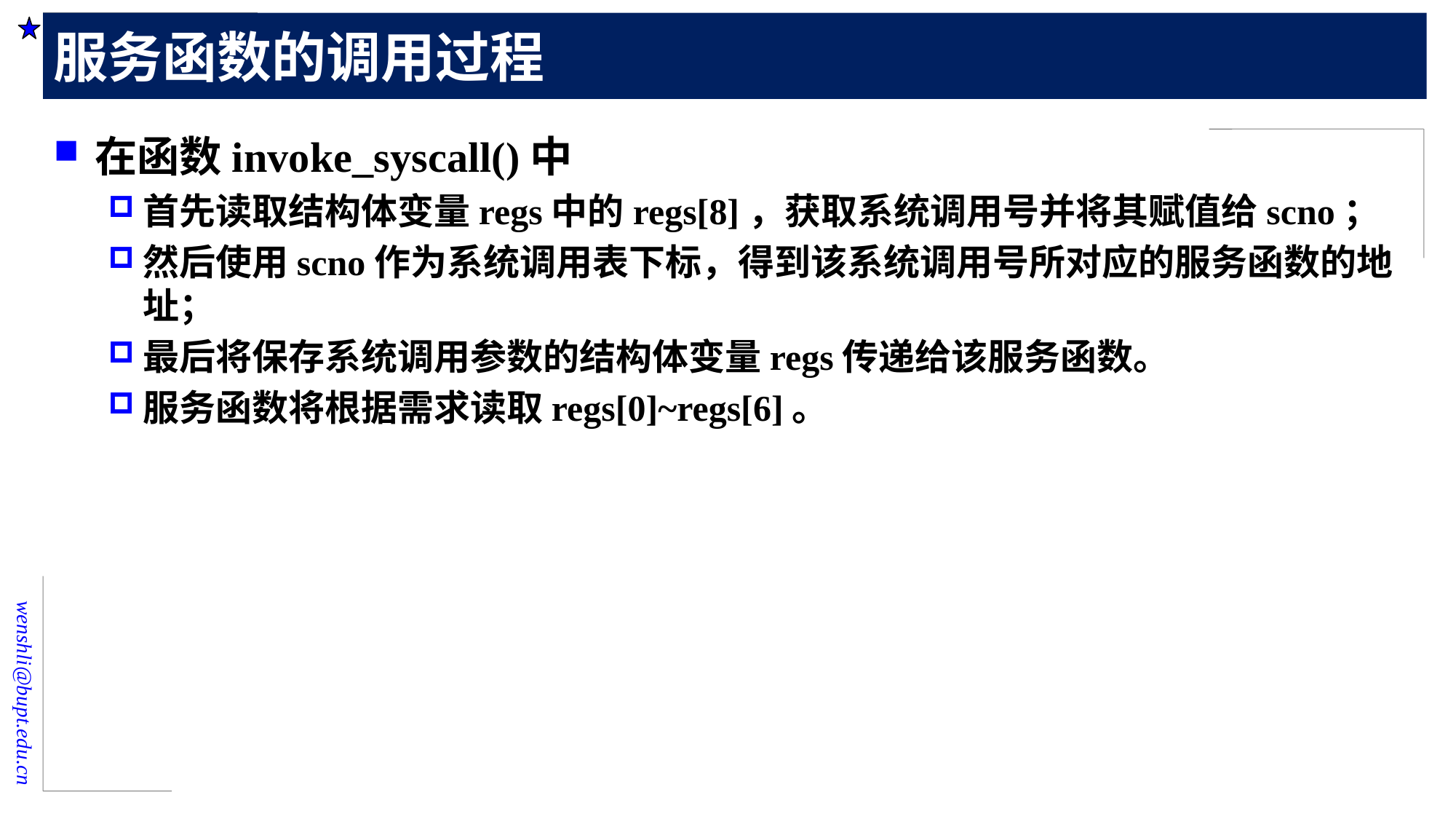

# 服务函数的调用过程
在函数invoke_syscall()中
首先读取结构体变量regs中的regs[8]，获取系统调用号并将其赋值给scno；
然后使用scno作为系统调用表下标，得到该系统调用号所对应的服务函数的地址；
最后将保存系统调用参数的结构体变量regs传递给该服务函数。
服务函数将根据需求读取regs[0]~regs[6]。

100